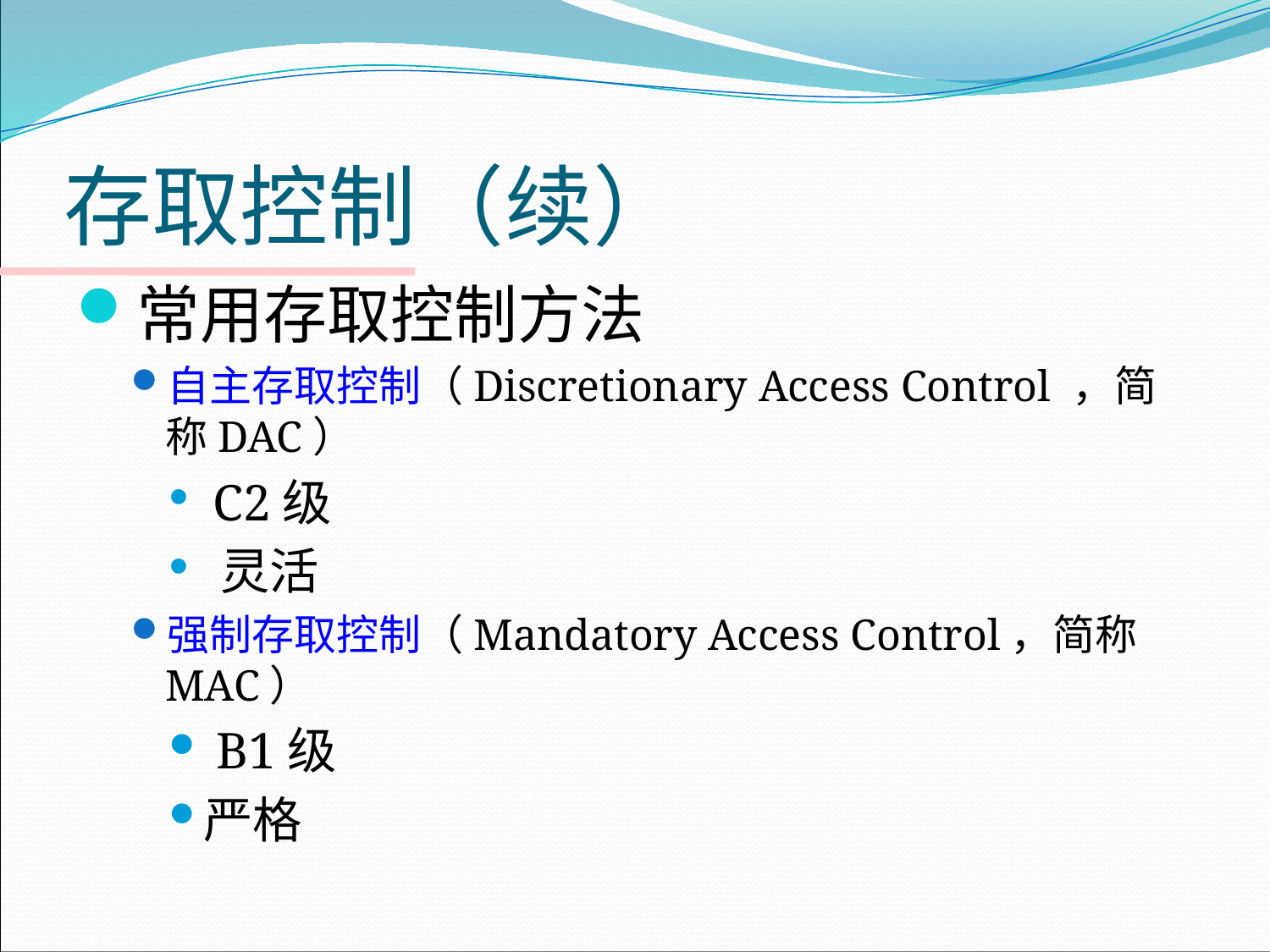

# 存取控制（续）
常用存取控制方法
自主存取控制（Discretionary Access Control ，简称DAC）
 C2级
 灵活
强制存取控制（Mandatory Access Control，简称 MAC）
 B1级
严格

442